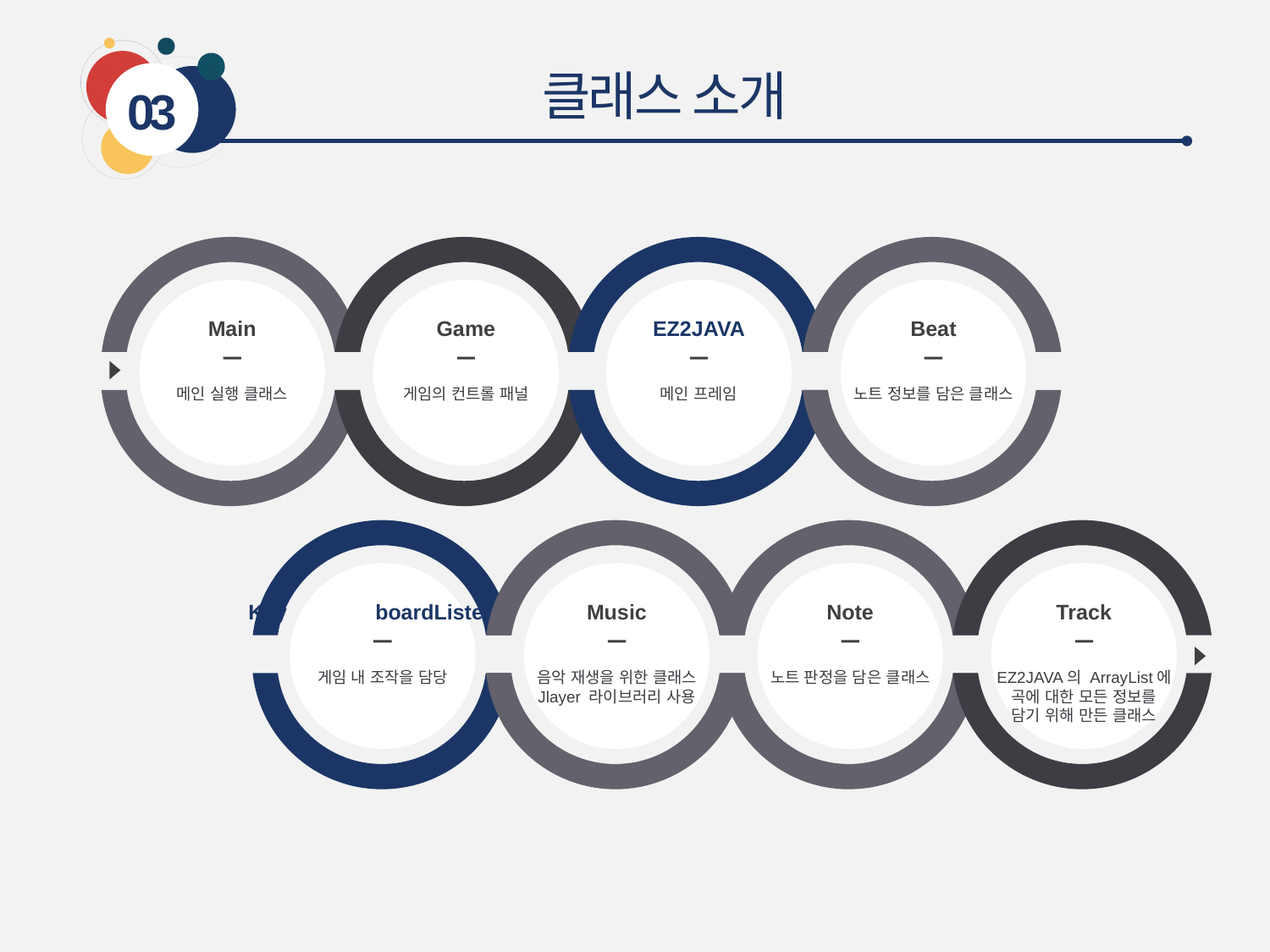

클래스 소개
03

Main
Game
EZ2JAVA
Beat

메인 실행 클래스
게임의 컨트롤 패널
메인 프레임
노트 정보를 담은 클래스

Key	boardListener
Music
Note
Track

게임 내 조작을 담당
음악 재생을 위한 클래스
Jlayer 라이브러리 사용
노트 판정을 담은 클래스
EZ2JAVA의 ArrayList에
곡에 대한 모든 정보를
담기 위해 만든 클래스